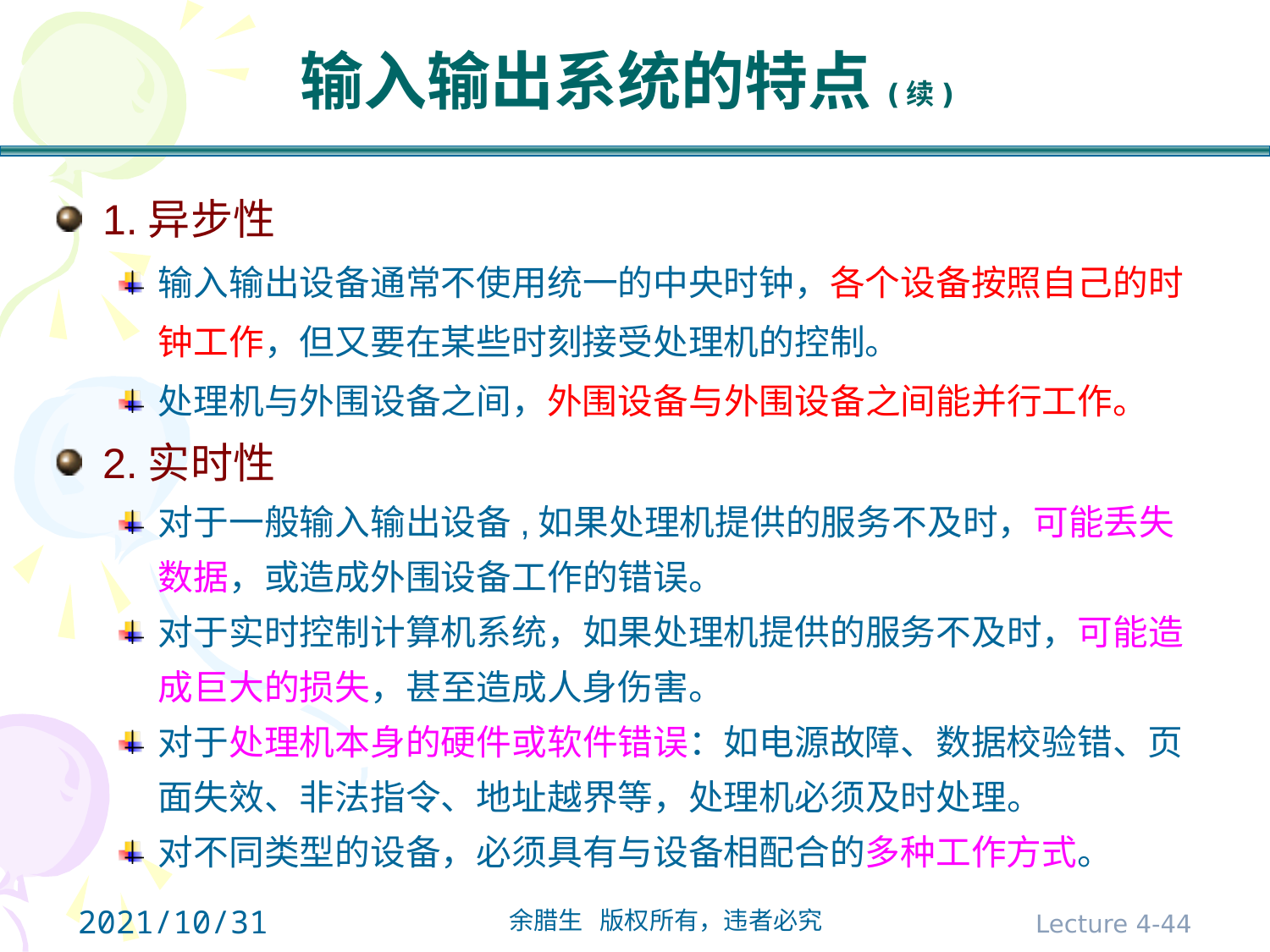

# 输入输出系统的特点(续)
1.异步性
输入输出设备通常不使用统一的中央时钟，各个设备按照自己的时钟工作，但又要在某些时刻接受处理机的控制。
处理机与外围设备之间，外围设备与外围设备之间能并行工作。
2.实时性
对于一般输入输出设备,如果处理机提供的服务不及时，可能丢失数据，或造成外围设备工作的错误。
对于实时控制计算机系统，如果处理机提供的服务不及时，可能造成巨大的损失，甚至造成人身伤害。
对于处理机本身的硬件或软件错误：如电源故障、数据校验错、页面失效、非法指令、地址越界等，处理机必须及时处理。
对不同类型的设备，必须具有与设备相配合的多种工作方式。

2021/10/31
Lecture 4-44